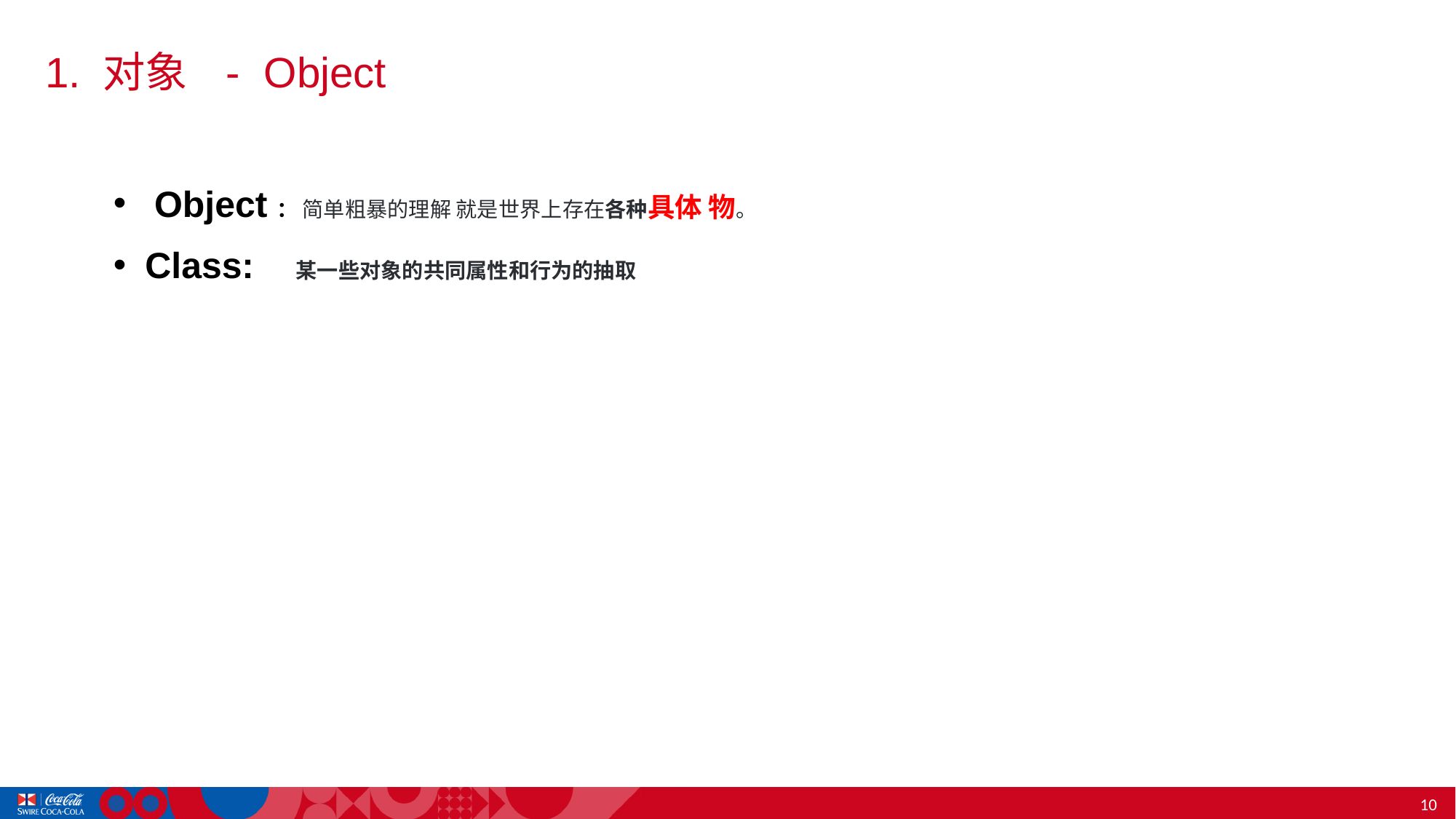

# 1. 对象   -  Object
Object： 简单粗暴的理解 就是世界上存在各种具体 物。
 Class:    某一些对象的共同属性和行为的抽取

10